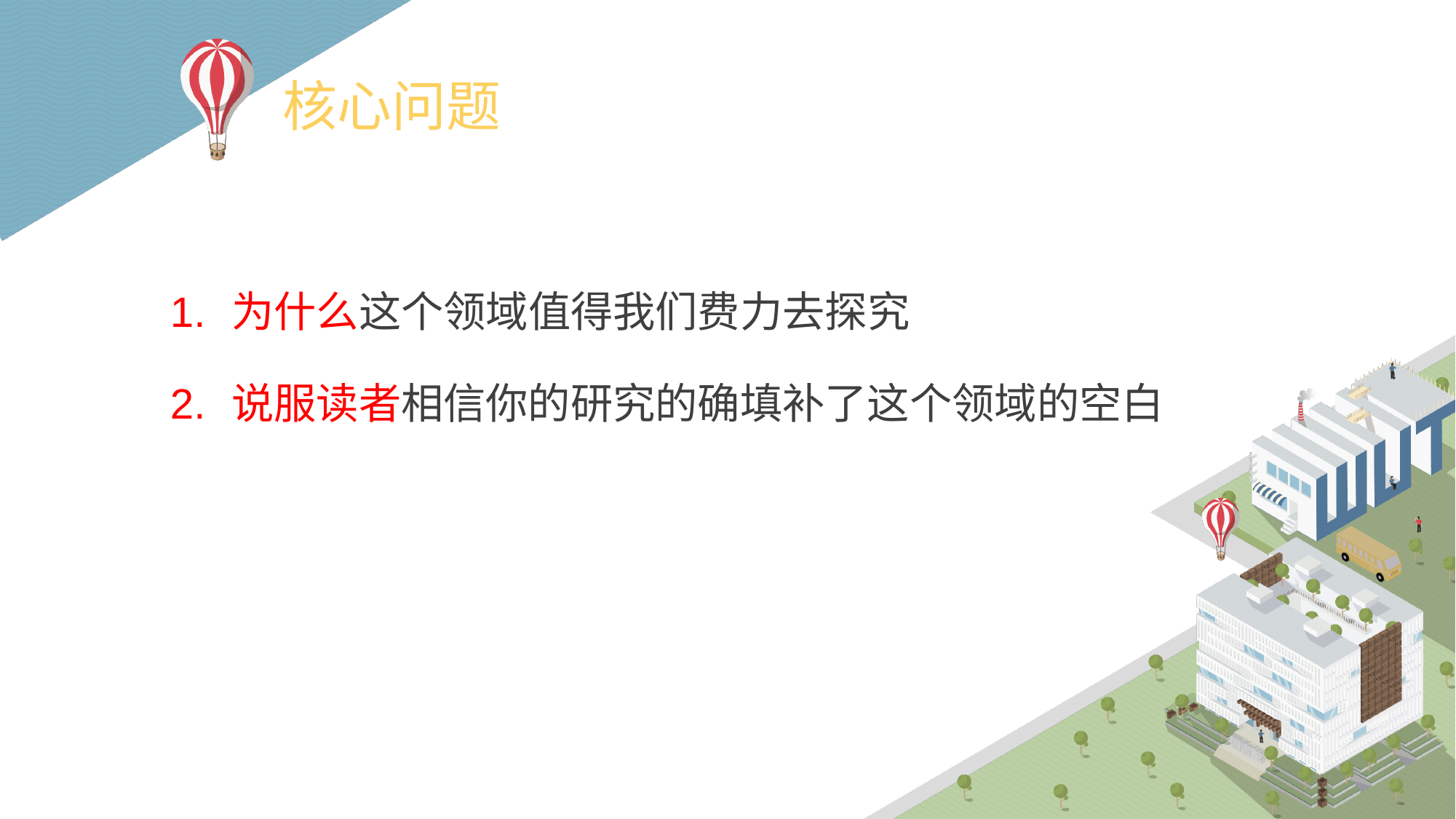

# 核心问题
为什么这个领域值得我们费力去探究
说服读者相信你的研究的确填补了这个领域的空白